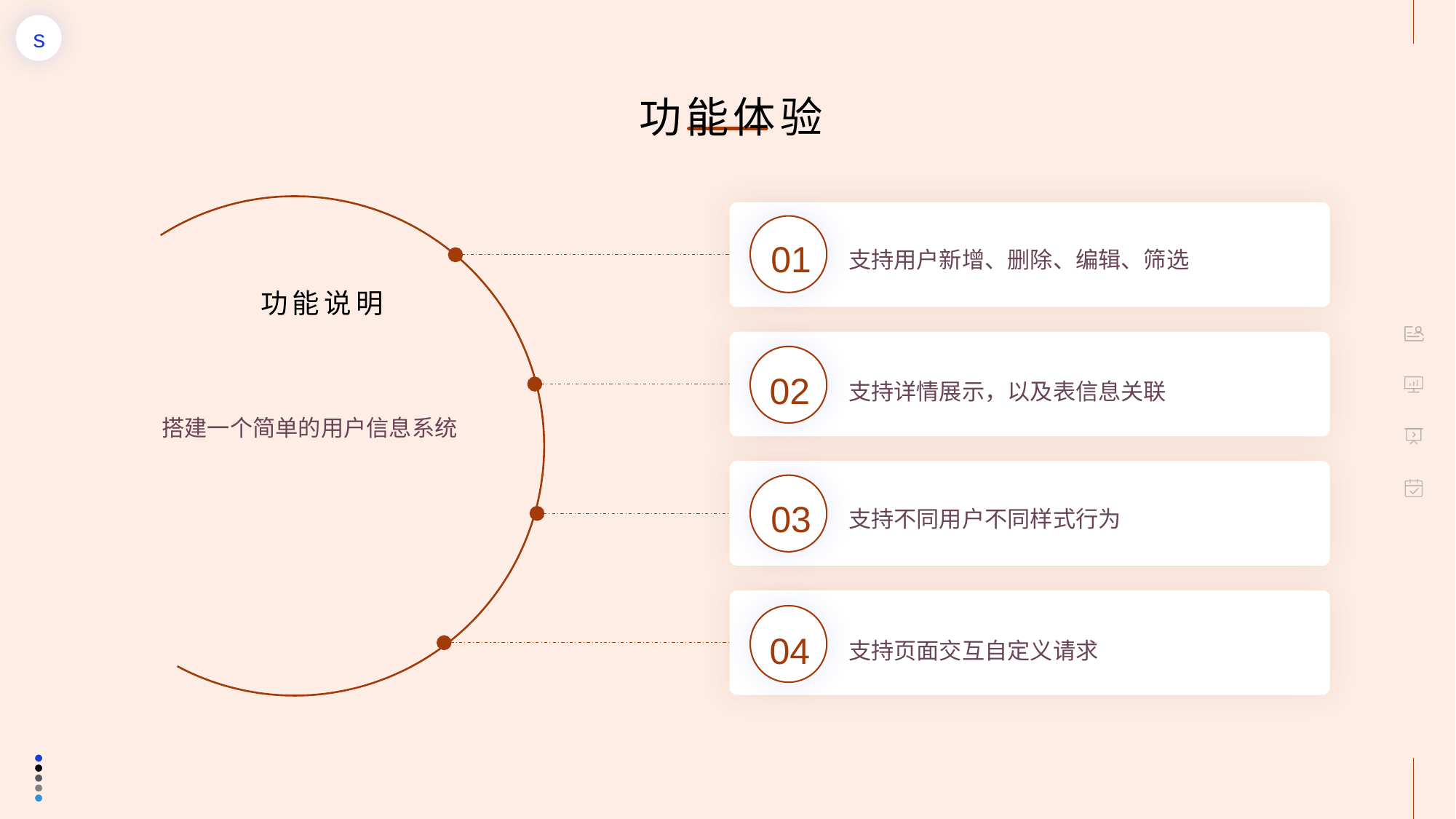

功能体验

01
支持用户新增、删除、编辑、筛选
功能说明

02
支持详情展示，以及表信息关联
搭建一个简单的用户信息系统

03
支持不同用户不同样式行为

04
支持页面交互自定义请求